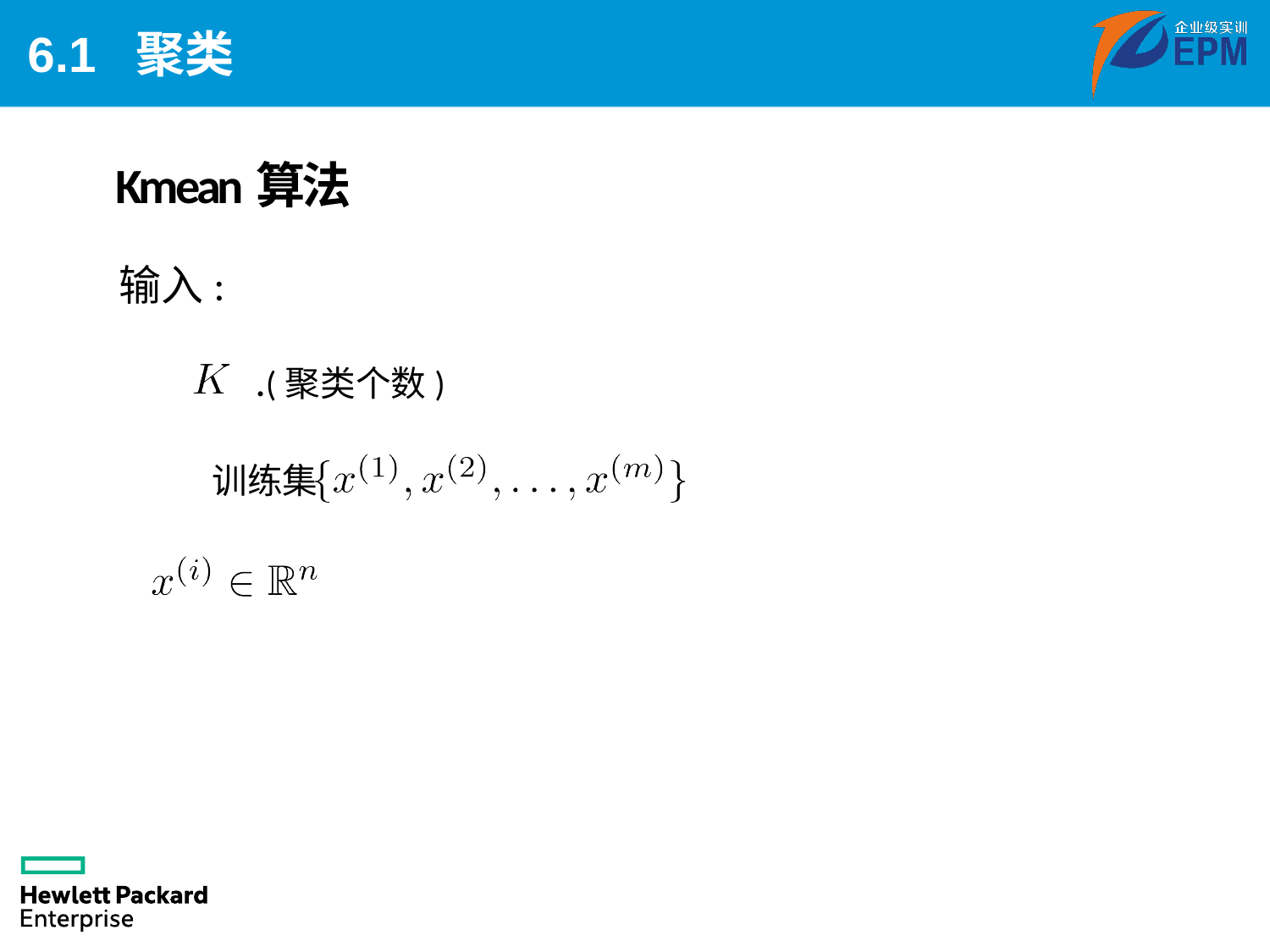

# 6.1  聚类
Kmean算法
输入:
     	 .(聚类个数)
           训练集